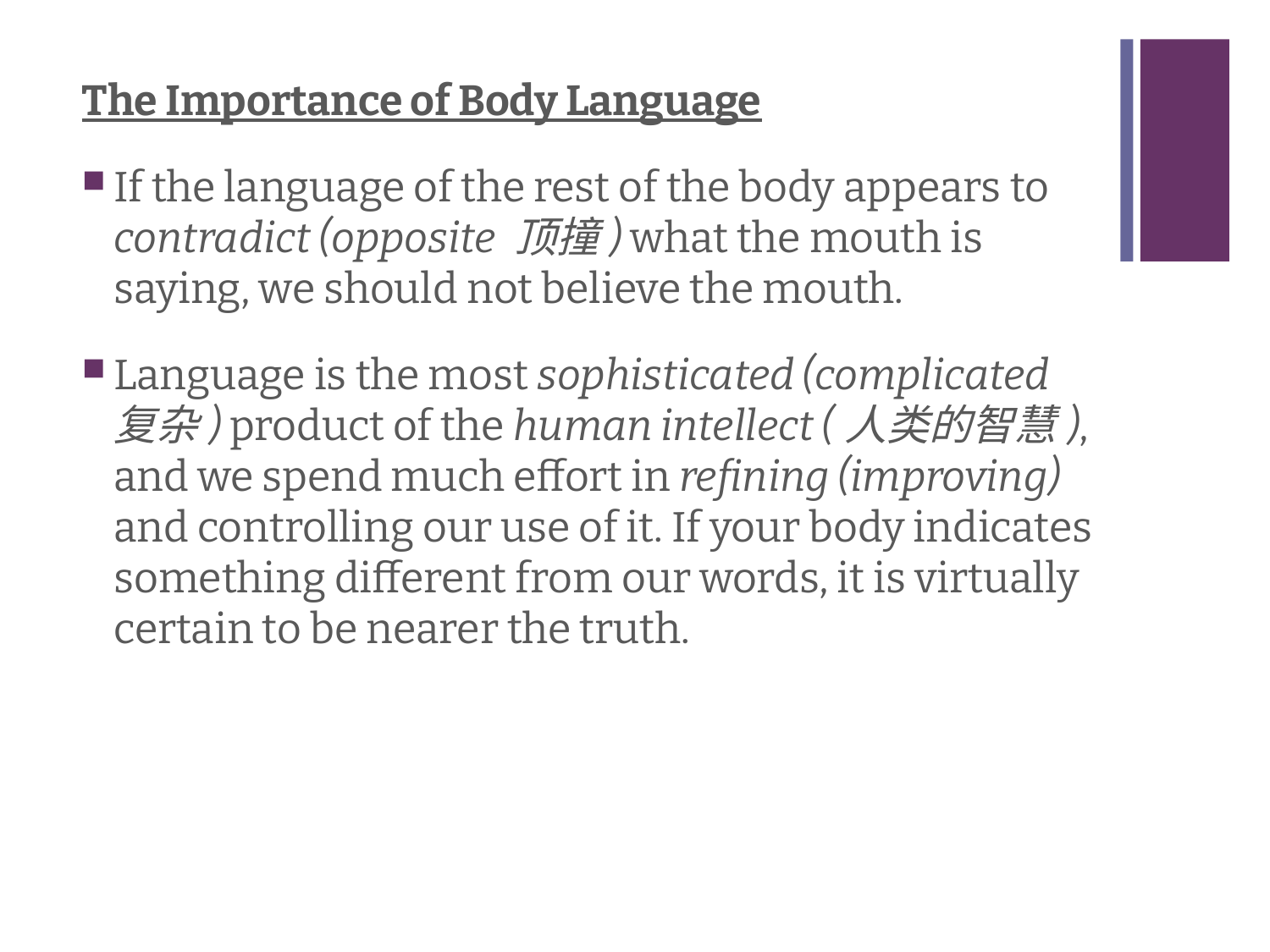

#
The Importance of Body Language
If the language of the rest of the body appears to contradict (opposite 顶撞) what the mouth is saying, we should not believe the mouth.
Language is the most sophisticated (complicated 复杂) product of the human intellect (人类的智慧), and we spend much effort in refining (improving) and controlling our use of it. If your body indicates something different from our words, it is virtually certain to be nearer the truth.